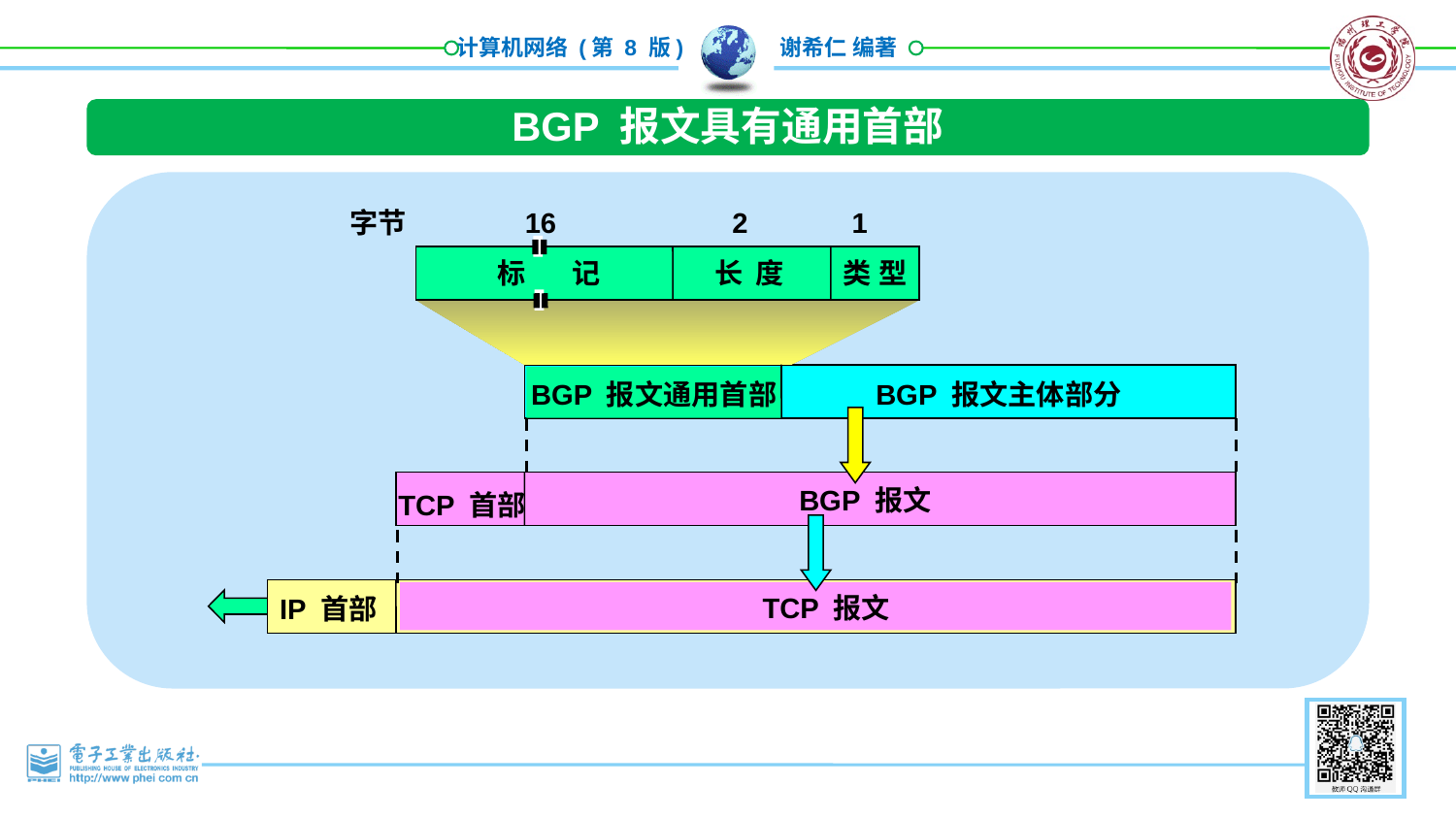

BGP 报文具有通用首部

字节                 16                      2             1

标       记
长  度
类 型

BGP 报文通用首部
BGP 报文主体部分

BGP 报文
TCP 首部

TCP 报文
IP 首部